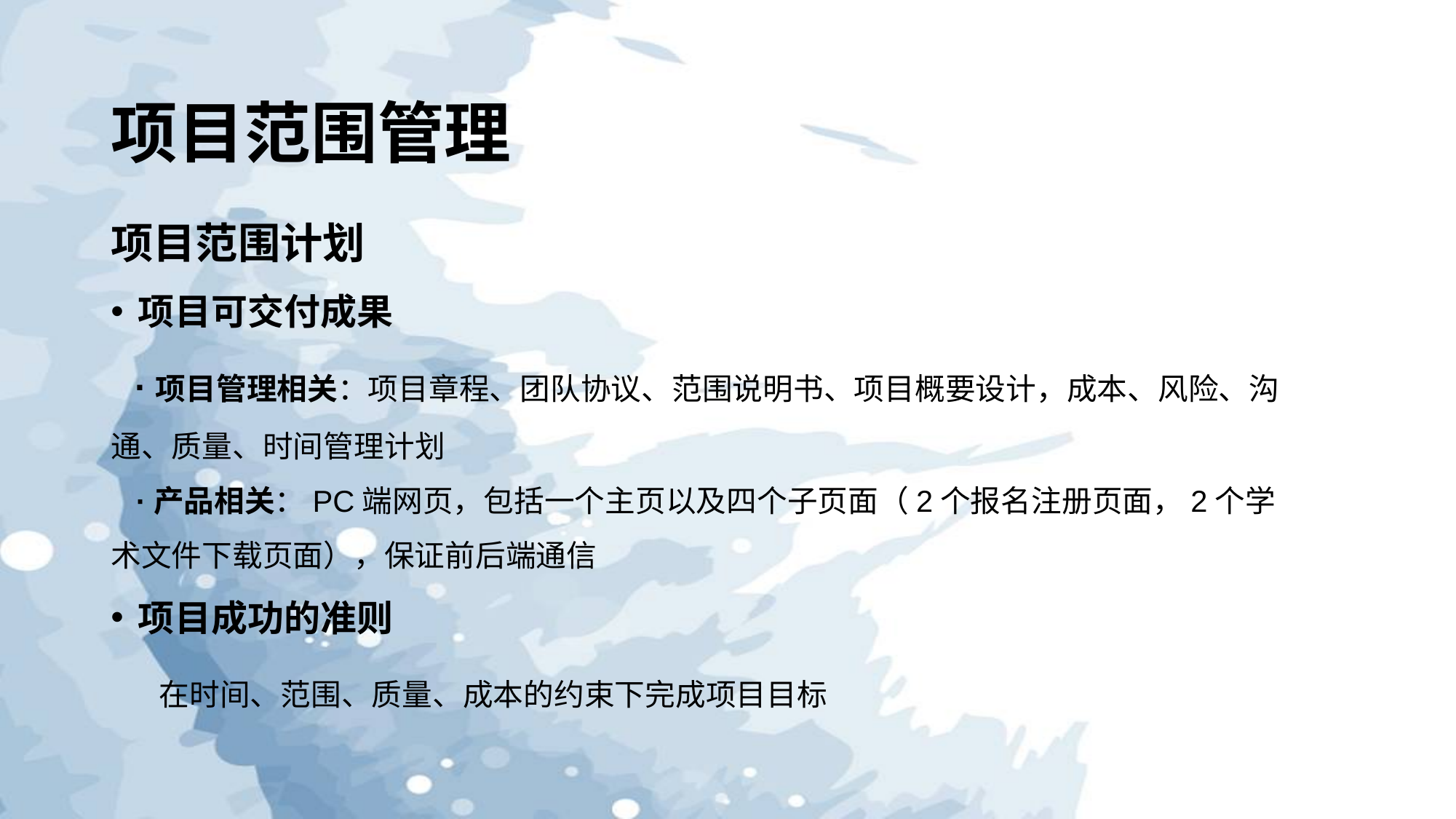

项目范围管理
项目范围计划
项目可交付成果
  ·项目管理相关：项目章程、团队协议、范围说明书、项目概要设计，成本、风险、沟通、质量、时间管理计划
   ·产品相关：PC端网页，包括一个主页以及四个子页面（2个报名注册页面，2个学术文件下载页面），保证前后端通信
项目成功的准则
    在时间、范围、质量、成本的约束下完成项目目标